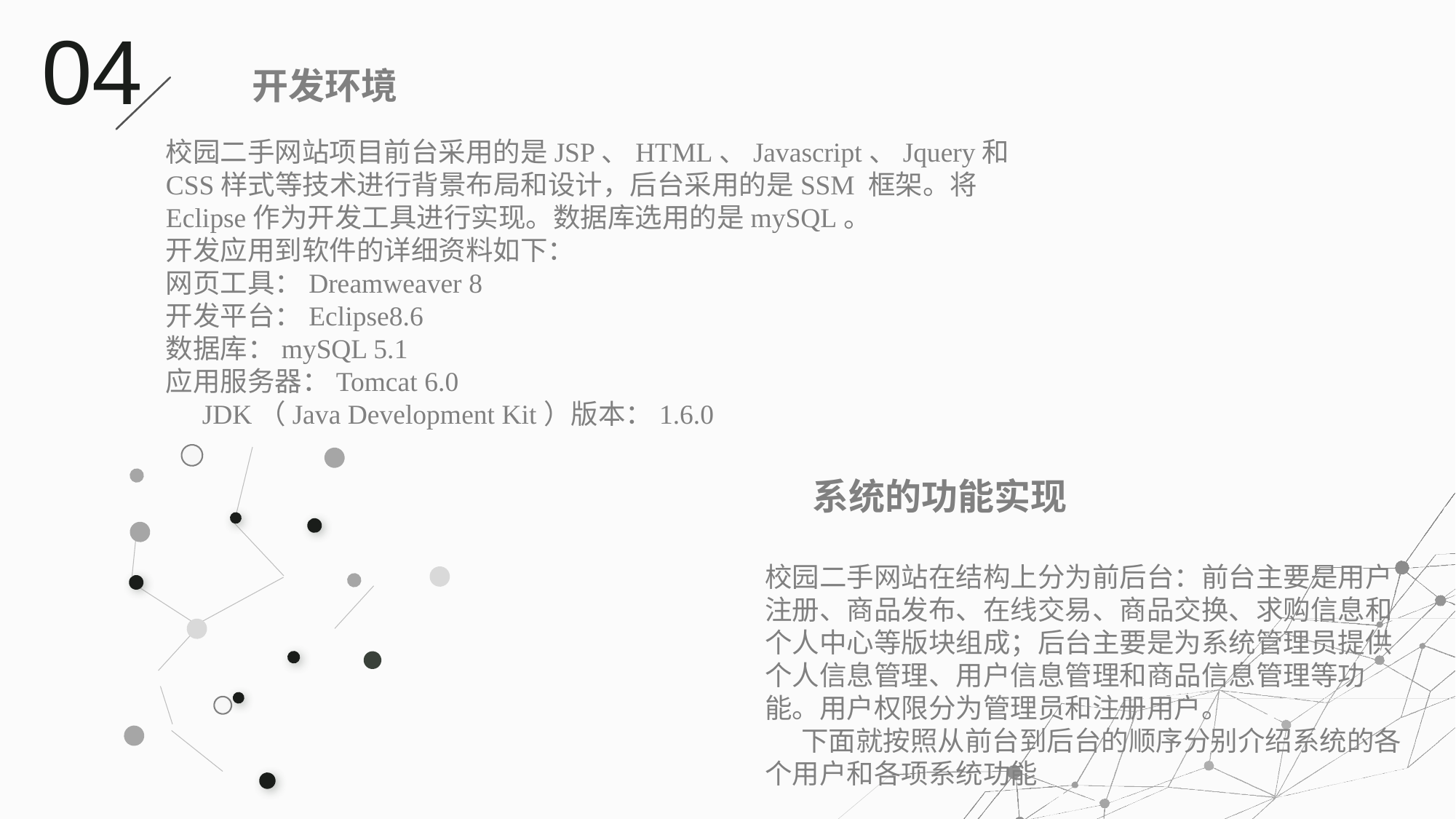

04
开发环境
校园二手网站项目前台采用的是JSP、HTML、Javascript、Jquery和     CSS样式等技术进行背景布局和设计，后台采用的是SSM 框架。将Eclipse作为开发工具进行实现。数据库选用的是mySQL。开发应用到软件的详细资料如下：网页工具：Dreamweaver 8开发平台：Eclipse8.6数据库：mySQL 5.1应用服务器：Tomcat 6.0JDK（Java Development Kit）版本：1.6.0

系统的功能实现

校园二手网站在结构上分为前后台：前台主要是用户注册、商品发布、在线交易、商品交换、求购信息和个人中心等版块组成；后台主要是为系统管理员提供个人信息管理、用户信息管理和商品信息管理等功能。用户权限分为管理员和注册用户。下面就按照从前台到后台的顺序分别介绍系统的各个用户和各项系统功能